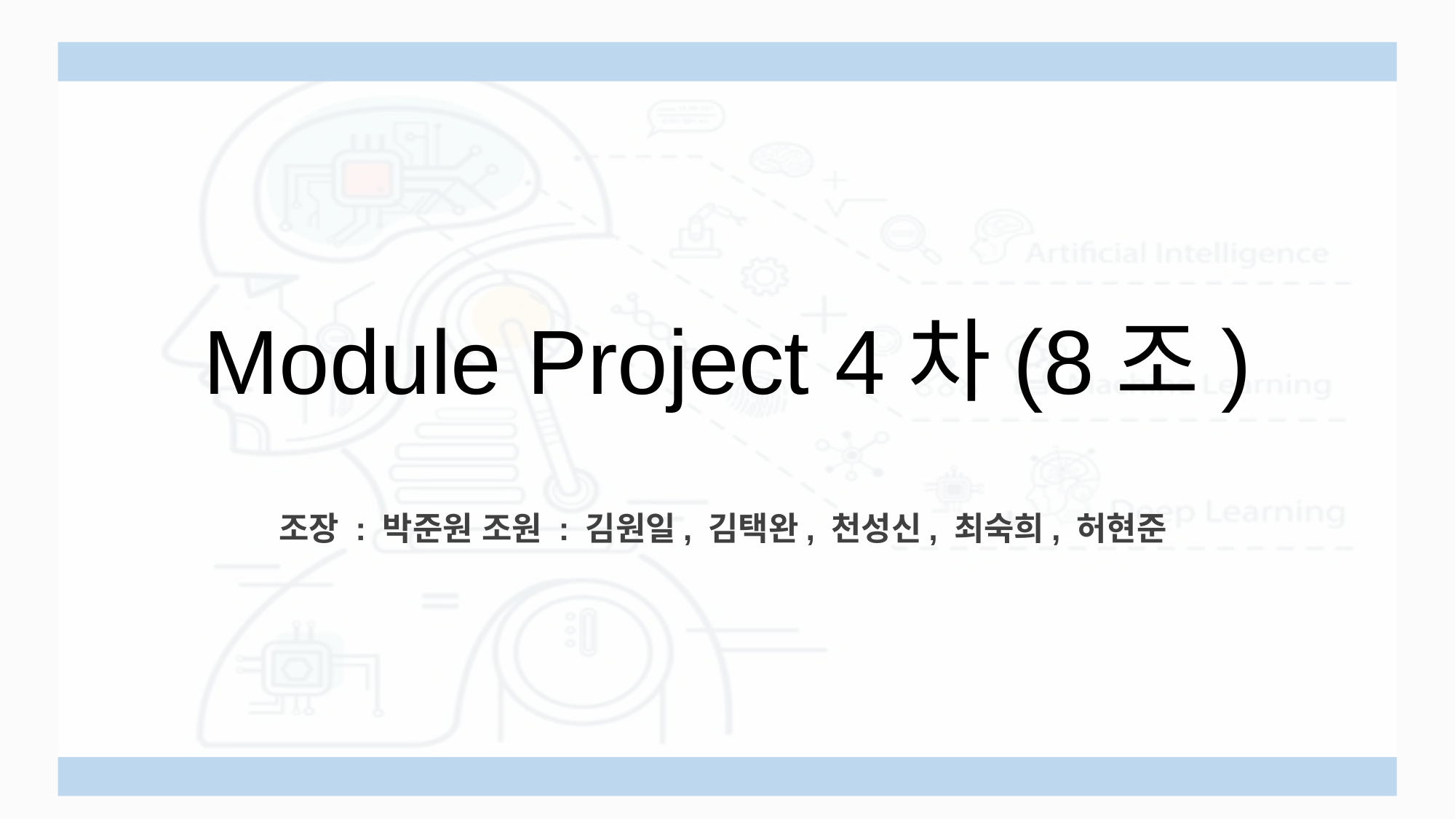

# Module Project 4차(8조)
조장 : 박준원 조원 : 김원일, 김택완, 천성신, 최숙희, 허현준